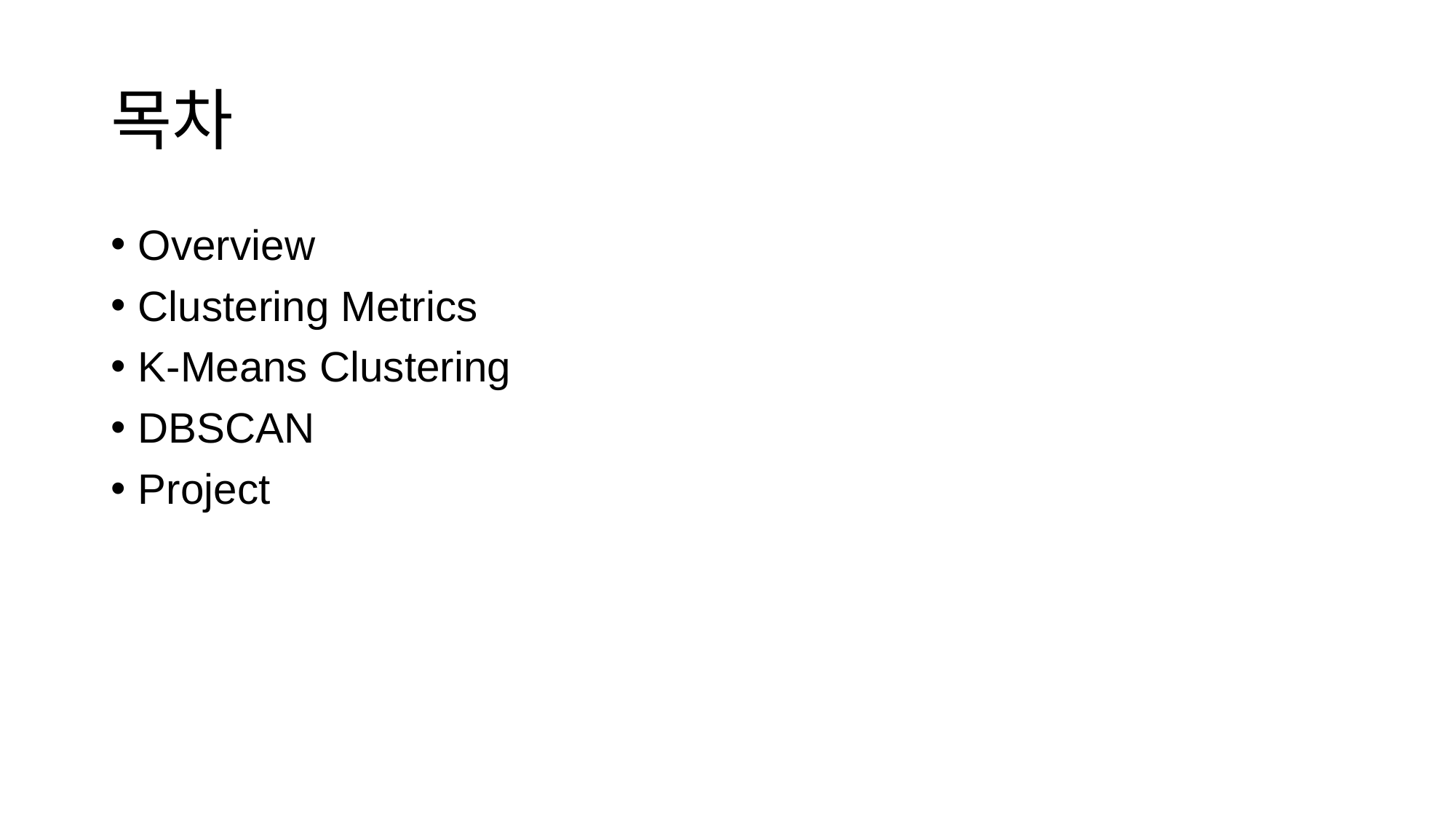

# 목차
Overview
Clustering Metrics
K-Means Clustering
DBSCAN
Project